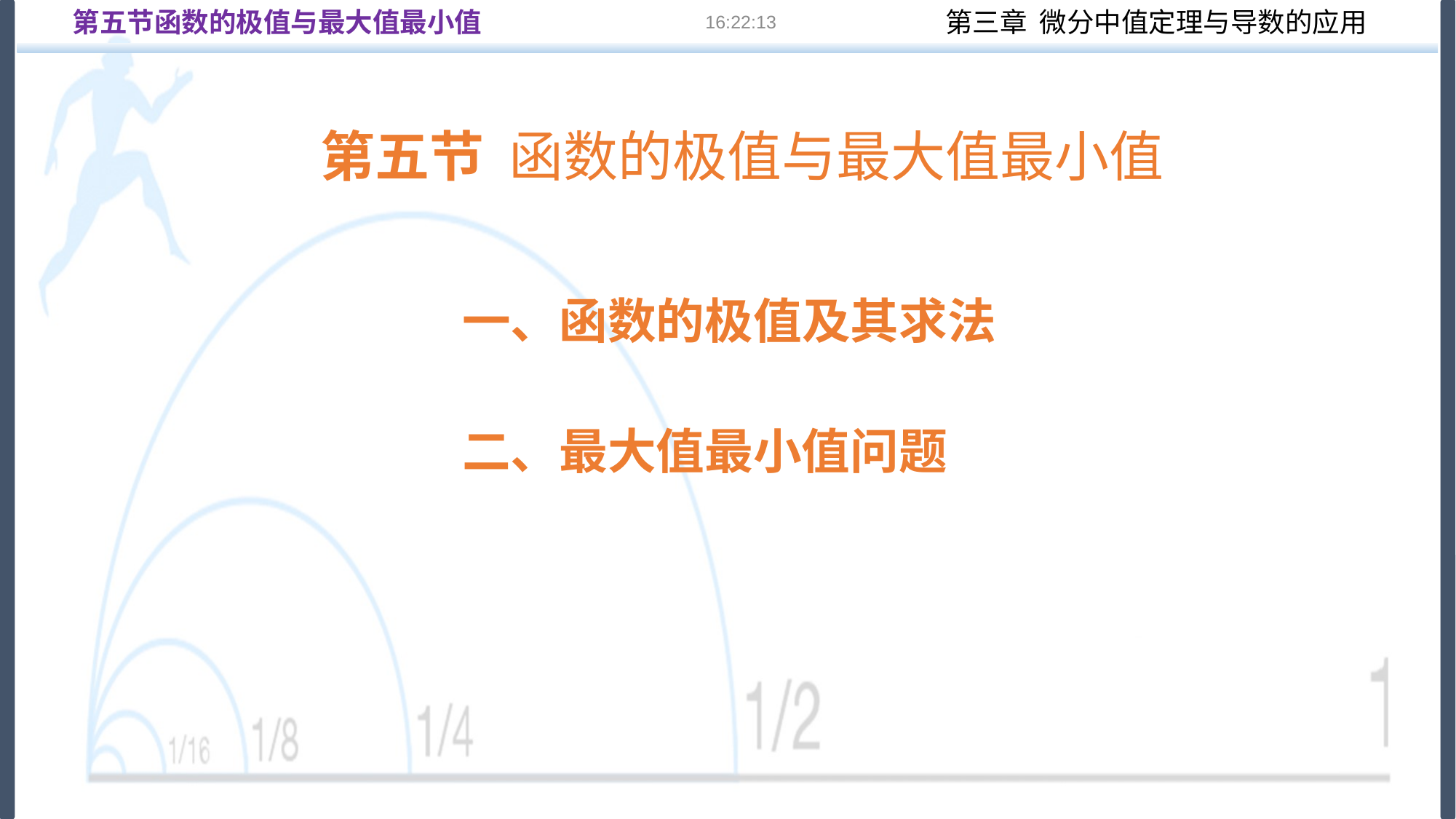

第五节函数的极值与最大值最小值
16:22:13
第五节  函数的极值与最大值最小值
一、函数的极值及其求法
二、最大值最小值问题